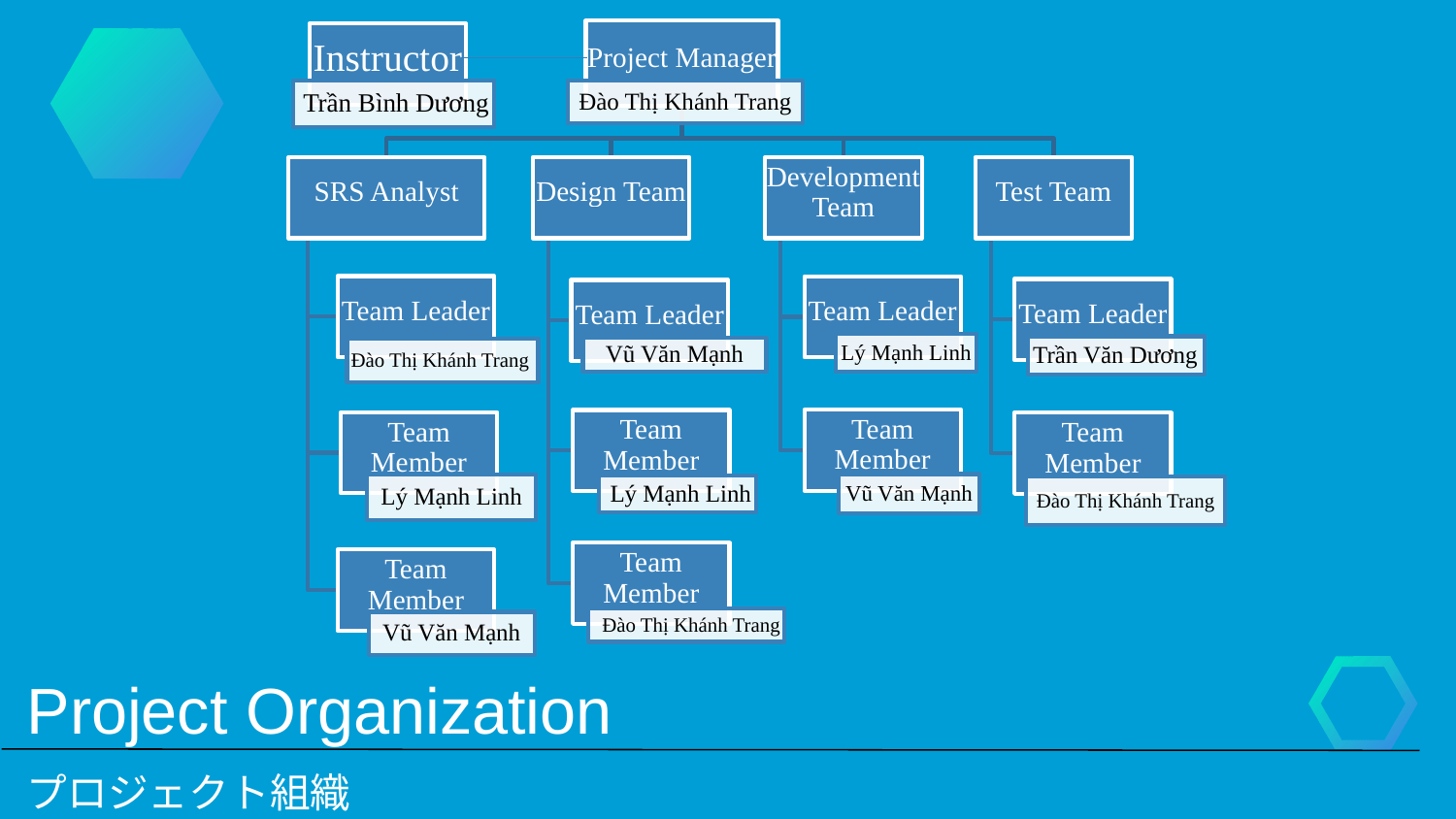

Project Manager
Đào Thị Khánh Trang
SRS Analyst

Team Leader
Đào Thị Khánh Trang
Team Member
Lý Mạnh Linh
Team Member
Vũ Văn Mạnh
Design Team

Team Leader
Vũ Văn Mạnh
Team Member
Lý Mạnh Linh
Team Member
Đào Thị Khánh Trang
Development Team

Team Leader
Lý Mạnh Linh
Team Member
Vũ Văn Mạnh
Test Team

Team Leader
Trần Văn Dương
Team Member
Đào Thị Khánh Trang
Instructor
Trần Bình Dương

Project Organization
プロジェクト組織